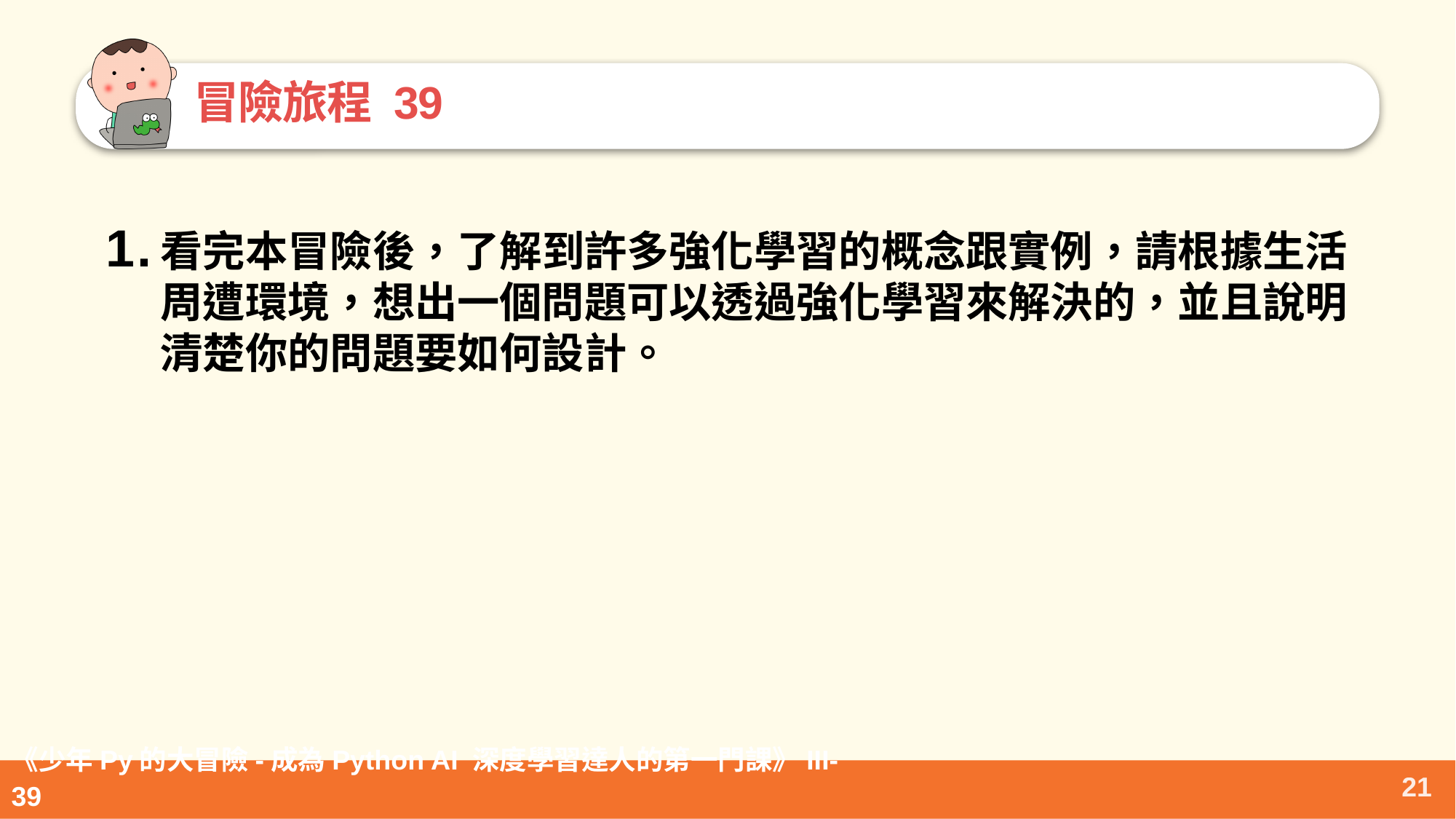

冒險旅程 39
看完本冒險後，了解到許多強化學習的概念跟實例，請根據生活周遭環境，想出一個問題可以透過強化學習來解決的，並且說明清楚你的問題要如何設計。
21